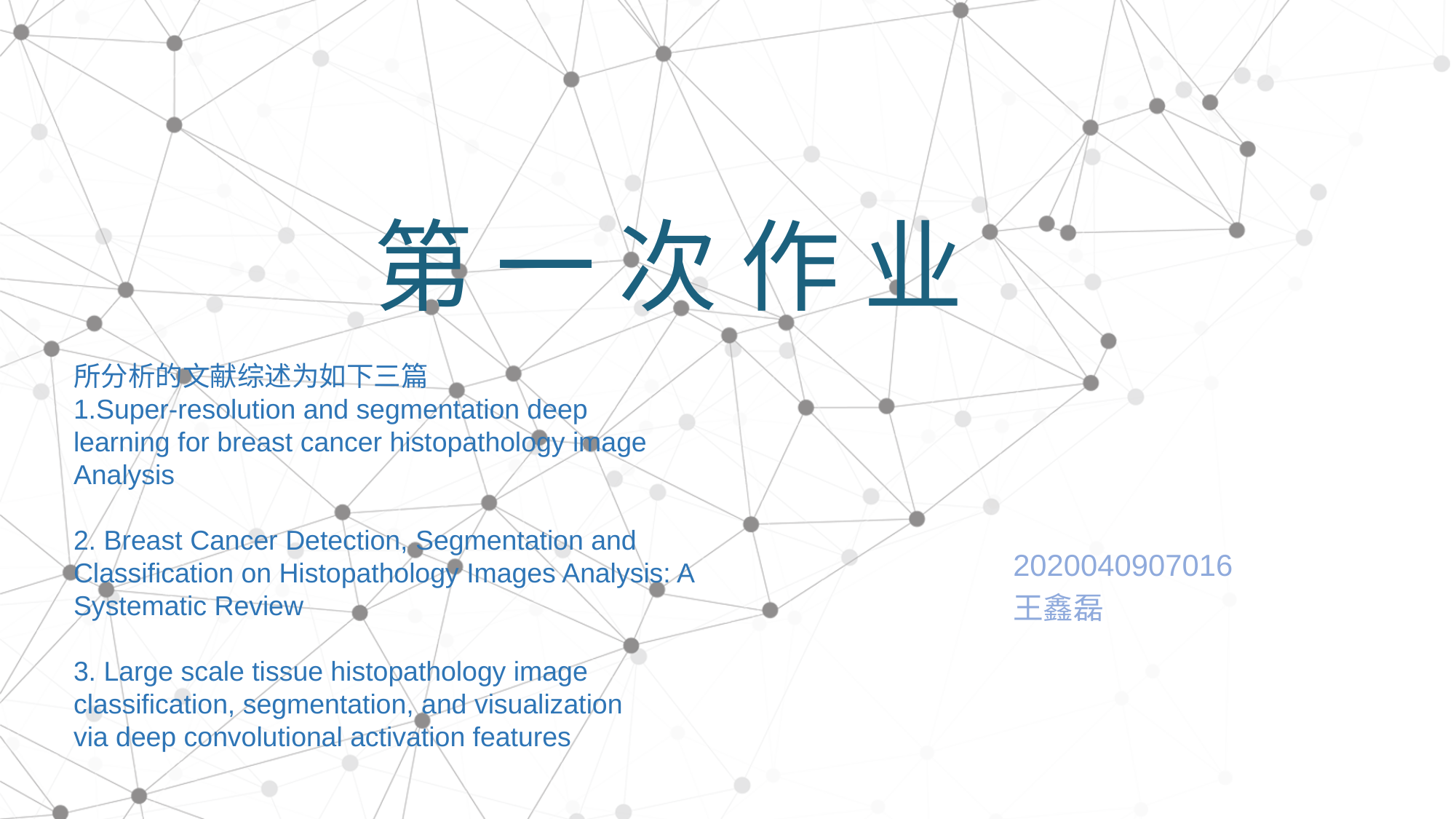

第 一 次 作 业
所分析的文献综述为如下三篇
1.Super-resolution and segmentation deep
learning for breast cancer histopathology image
Analysis

2. Breast Cancer Detection, Segmentation and Classification on Histopathology Images Analysis: A Systematic Review

3. Large scale tissue histopathology image
classification, segmentation, and visualization
via deep convolutional activation features
2020040907016
王鑫磊